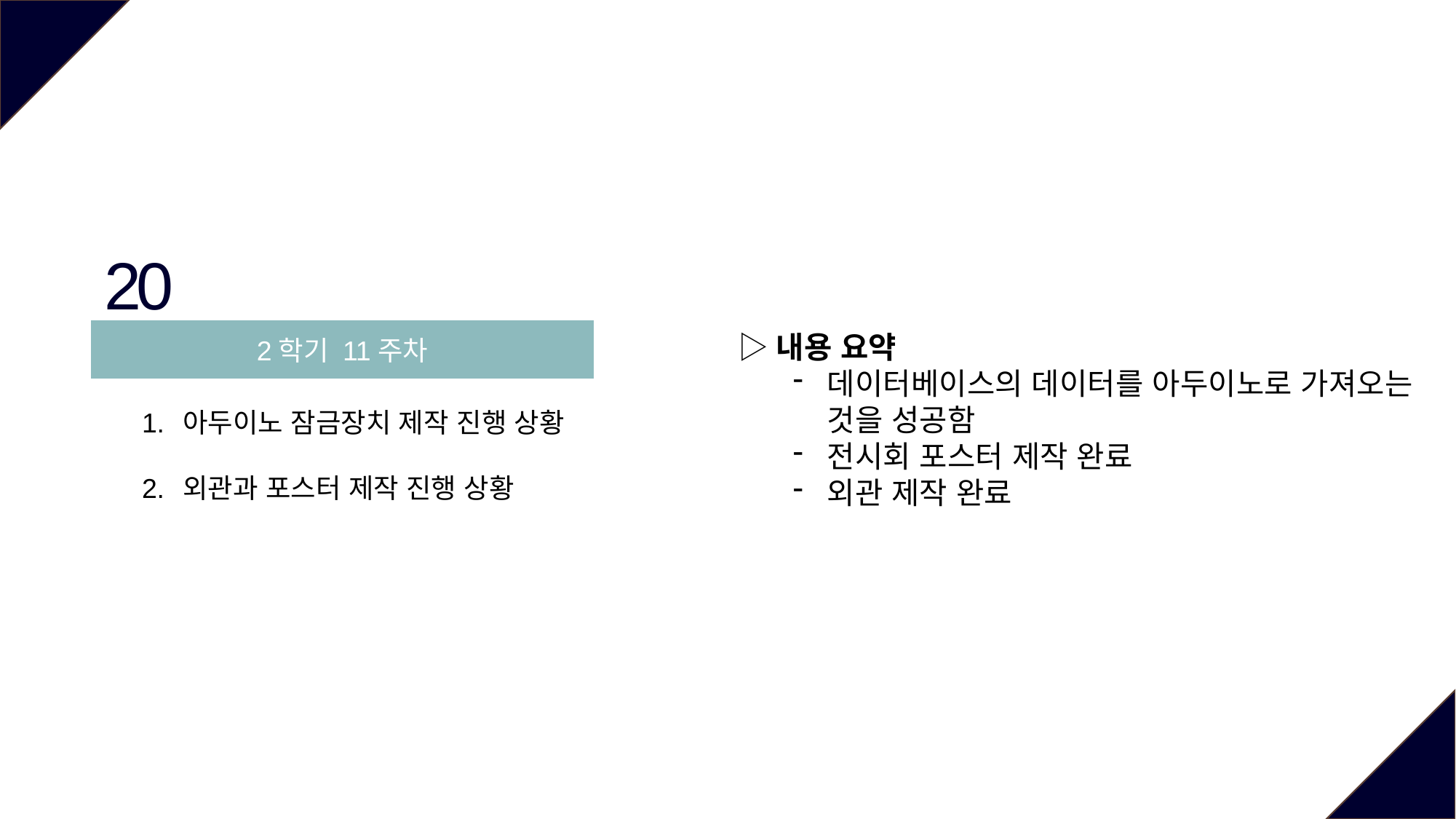

20
2학기 11주차
▷내용 요약
데이터베이스의 데이터를 아두이노로 가져오는 것을 성공함
전시회 포스터 제작 완료
외관 제작 완료
아두이노 잠금장치 제작 진행 상황

외관과 포스터 제작 진행 상황